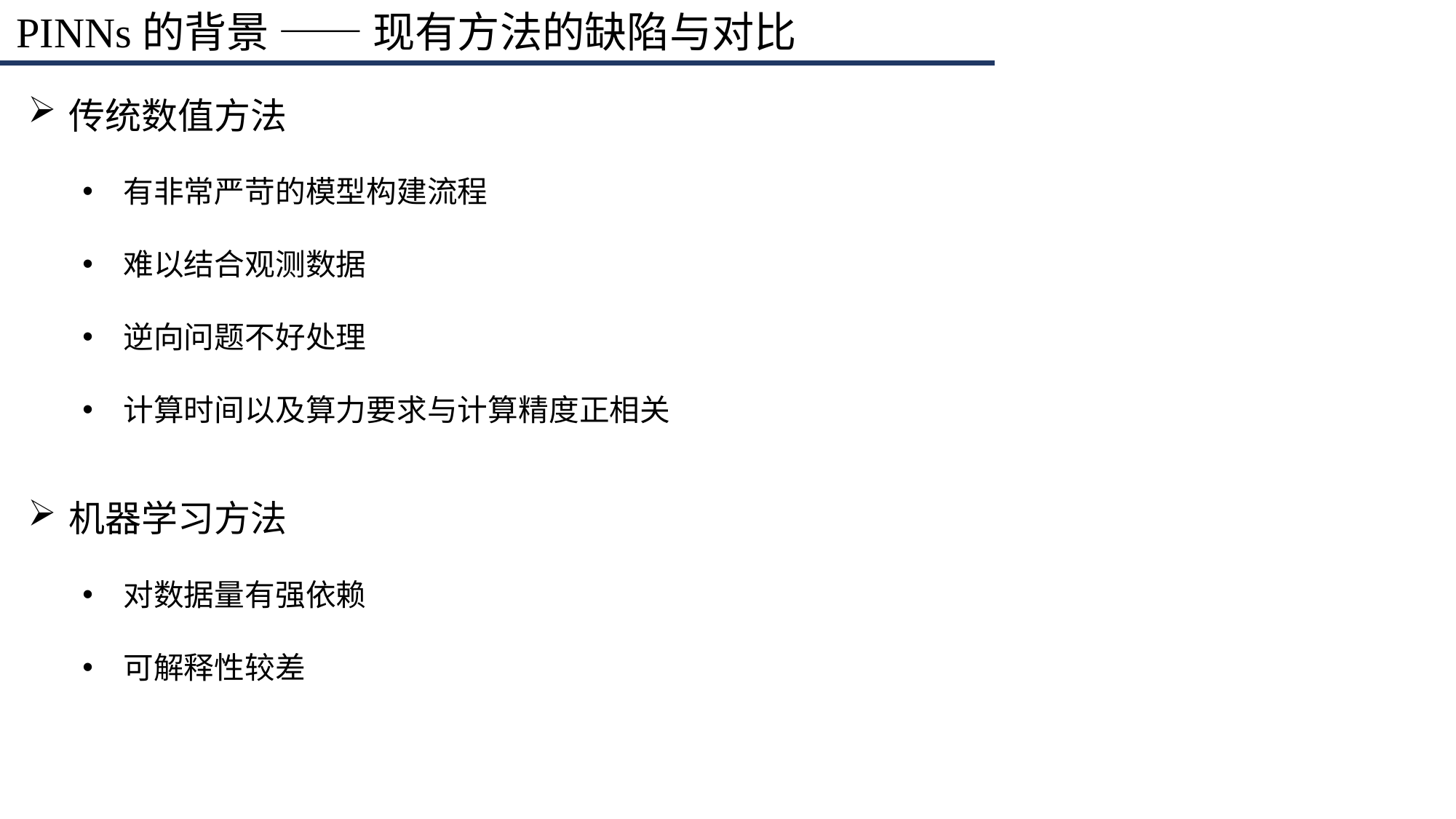

PINNs的背景 —— 现有方法的缺陷与对比
传统数值方法
有非常严苛的模型构建流程
难以结合观测数据
逆向问题不好处理
计算时间以及算力要求与计算精度正相关
机器学习方法
对数据量有强依赖
可解释性较差